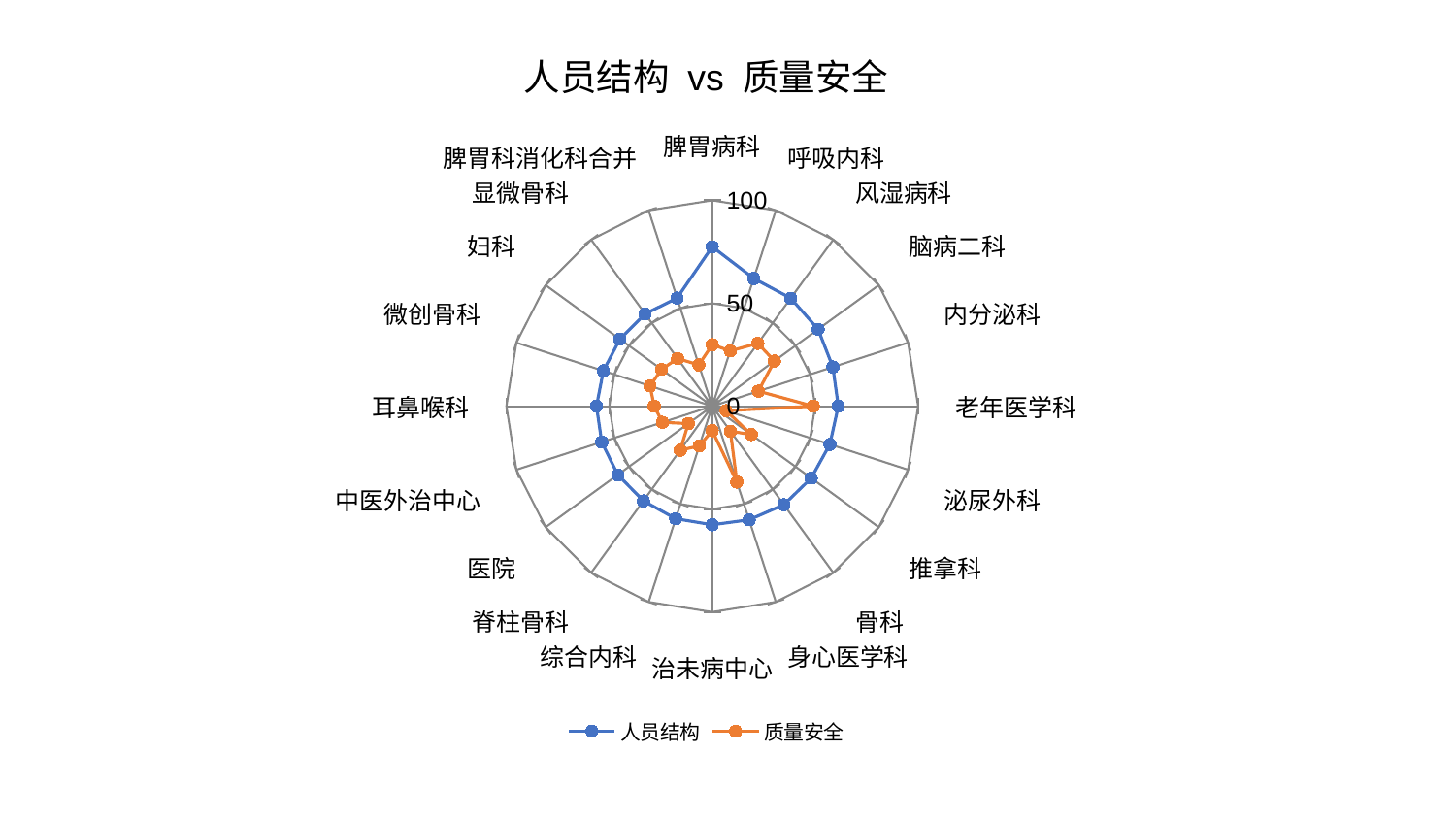

### Chart: 人员结构 vs 质量安全

| Category | 人员结构 | 质量安全 |
|---|---|---|
| 脾胃病科 | 77.46328253721036 | 29.900371168451944 |
| 呼吸内科 | 65.25144232049696 | 28.27286524184409 |
| 风湿病科 | 64.8673461326679 | 37.74855097918088 |
| 脑病二科 | 63.57143748218535 | 37.33878885776824 |
| 内分泌科 | 61.612689459017616 | 23.545735661268292 |
| 老年医学科 | 61.233123093266435 | 49.089216686468816 |
| 泌尿外科 | 60.080514166675826 | 7.11990730587074 |
| 推拿科 | 59.451526733401245 | 23.473458059855222 |
| 骨科 | 59.17044824899634 | 15.051258093206172 |
| 身心医学科 | 58.04216328679877 | 38.77283508899379 |
| 治未病中心 | 57.624983258916174 | 11.885053084280099 |
| 综合内科 | 57.48295082048337 | 20.313709960136137 |
| 脊柱骨科 | 56.8677690446413 | 26.426225852744164 |
| 医院 | 56.70336992574875 | 14.370257574885136 |
| 中医外治中心 | 56.44179545626242 | 25.447889017852894 |
| 耳鼻喉科 | 56.208842106741784 | 28.178416731796023 |
| 微创骨科 | 55.60411228853651 | 31.785215843268798 |
| 妇科 | 55.44203059341581 | 30.43459528384965 |
| 显微骨科 | 55.42880950543406 | 28.647897679663714 |
| 脾胃科消化科合并 | 55.23761128489996 | 21.093302059444195 |
44